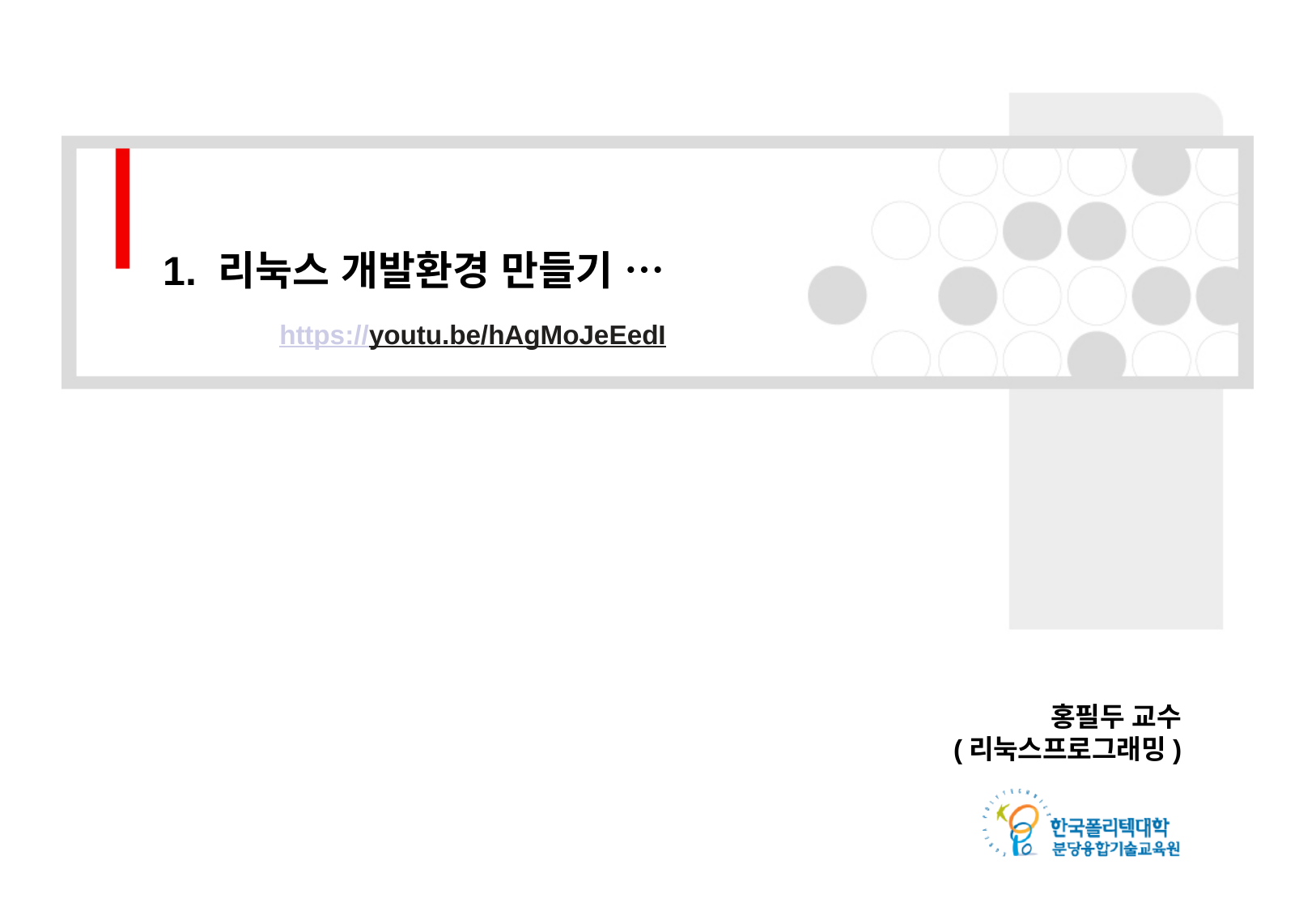

1. 리눅스 개발환경 만들기 …
https://youtu.be/hAgMoJeEedI
홍필두 교수
(리눅스프로그래밍)